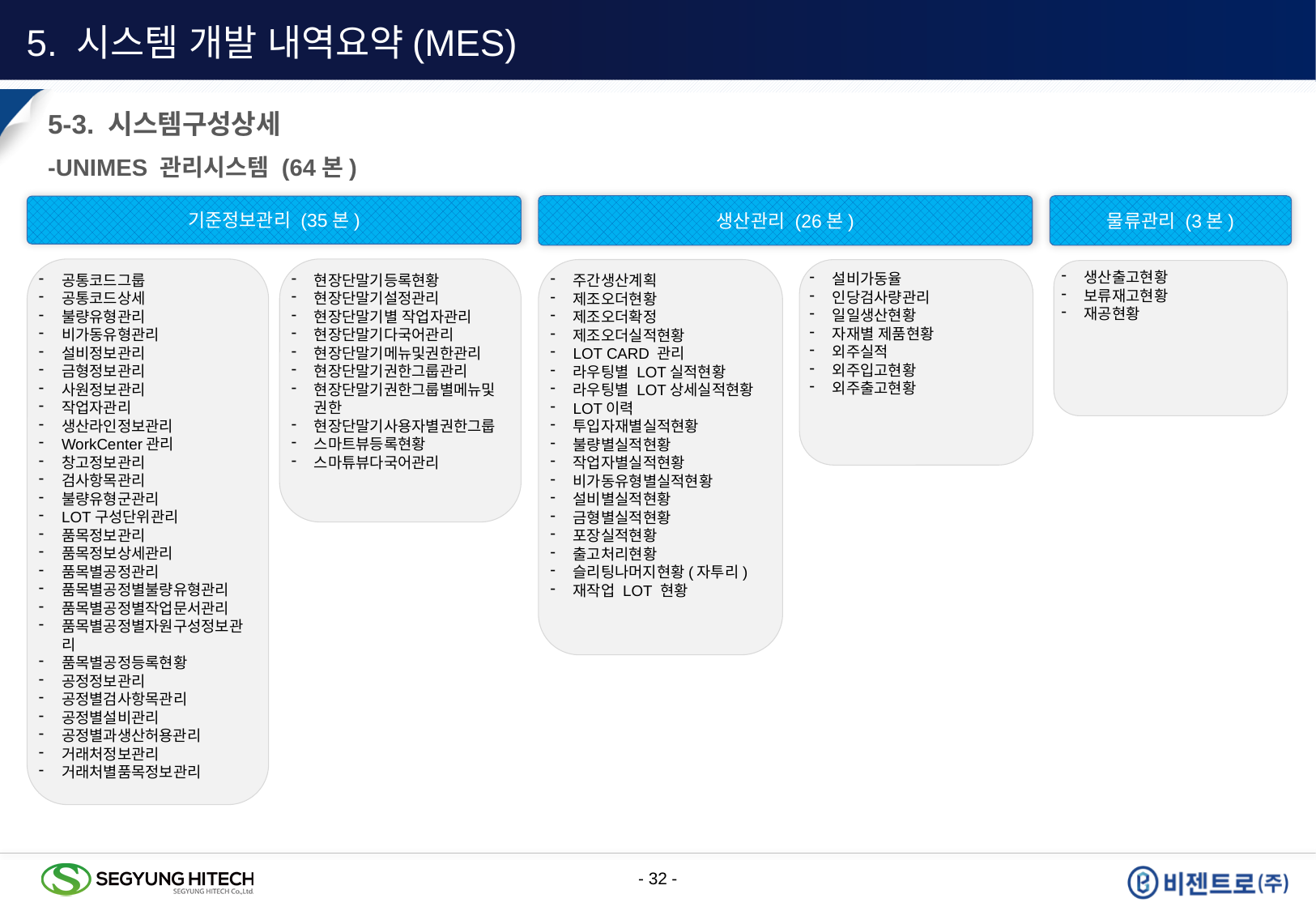

5. 시스템 개발 내역요약(MES)
5-3. 시스템구성상세
-UNIMES 관리시스템 (64본)
생산관리 (26본)
물류관리 (3본)
기준정보관리 (35본)
현장단말기등록현황
현장단말기설정관리
현장단말기별 작업자관리
현장단말기다국어관리
현장단말기메뉴및권한관리
현장단말기권한그룹관리
현장단말기권한그룹별메뉴및권한
현장단말기사용자별권한그룹
스마트뷰등록현황
스마튜뷰다국어관리
공통코드그룹
공통코드상세
불량유형관리
비가동유형관리
설비정보관리
금형정보관리
사원정보관리
작업자관리
생산라인정보관리
WorkCenter관리
창고정보관리
검사항목관리
불량유형군관리
LOT구성단위관리
품목정보관리
품목정보상세관리
품목별공정관리
품목별공정별불량유형관리
품목별공정별작업문서관리
품목별공정별자원구성정보관리
품목별공정등록현황
공정정보관리
공정별검사항목관리
공정별설비관리
공정별과생산허용관리
거래처정보관리
거래처별품목정보관리

주간생산계획
제조오더현황
제조오더확정
제조오더실적현황
LOT CARD 관리
라우팅별 LOT실적현황
라우팅별 LOT상세실적현황
LOT이력
투입자재별실적현황
불량별실적현황
작업자별실적현황
비가동유형별실적현황
설비별실적현황
금형별실적현황
포장실적현황
출고처리현황
슬리팅나머지현황(자투리)
재작업 LOT 현황
설비가동율
인당검사량관리
일일생산현황
자재별 제품현황
외주실적
외주입고현황
외주출고현황
생산출고현황
보류재고현황
재공현황